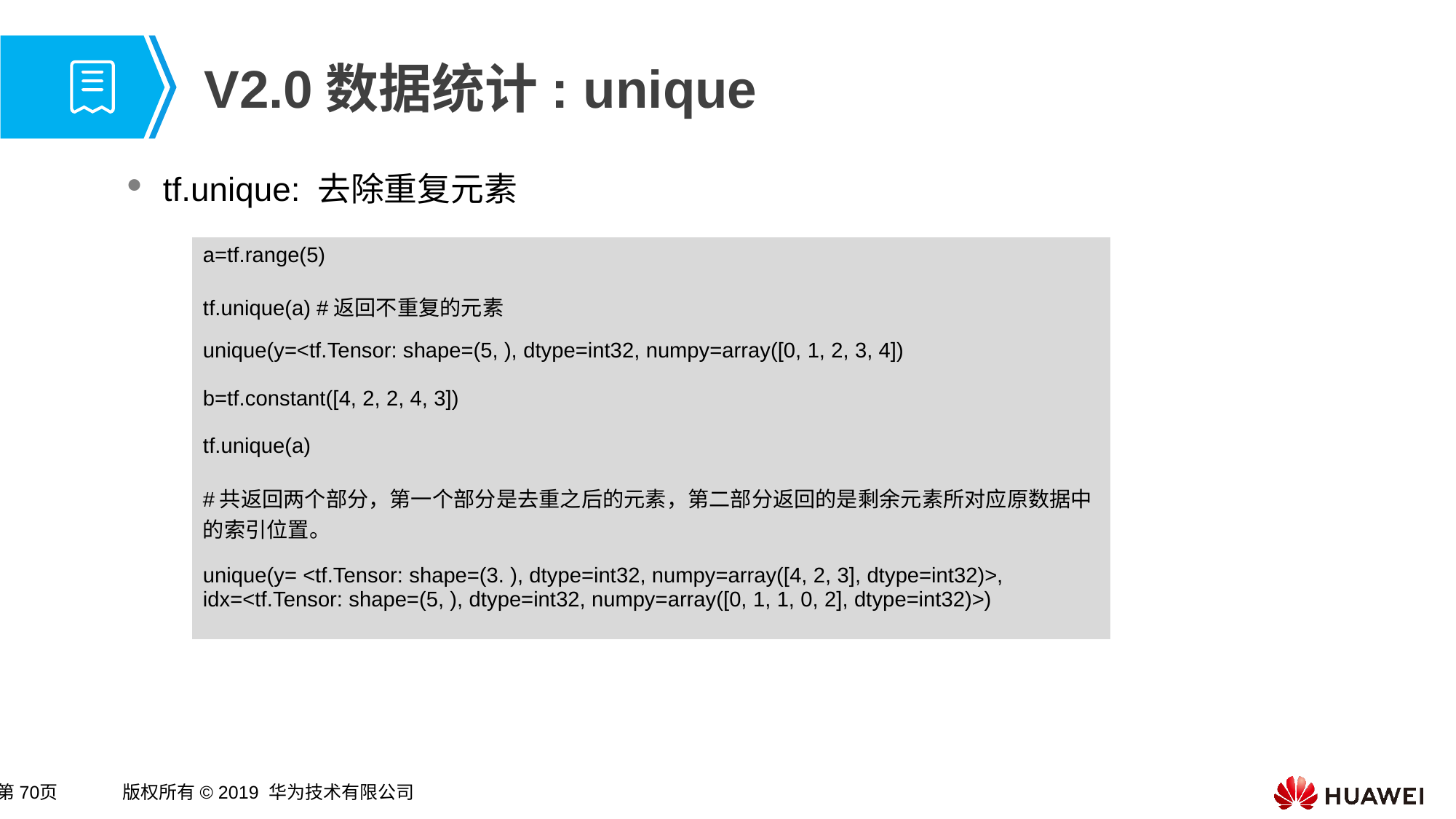

# V2.0数据统计: unique
tf.unique: 去除重复元素

| a=tf.range(5) |
| --- |
| tf.unique(a) #返回不重复的元素 |
| unique(y=<tf.Tensor: shape=(5, ), dtype=int32, numpy=array([0, 1, 2, 3, 4]) |
| b=tf.constant([4, 2, 2, 4, 3]) |
| tf.unique(a) |
| #共返回两个部分，第一个部分是去重之后的元素，第二部分返回的是剩余元素所对应原数据中的索引位置。 |
| unique(y= <tf.Tensor: shape=(3. ), dtype=int32, numpy=array([4, 2, 3], dtype=int32)>, idx=<tf.Tensor: shape=(5, ), dtype=int32, numpy=array([0, 1, 1, 0, 2], dtype=int32)>) |